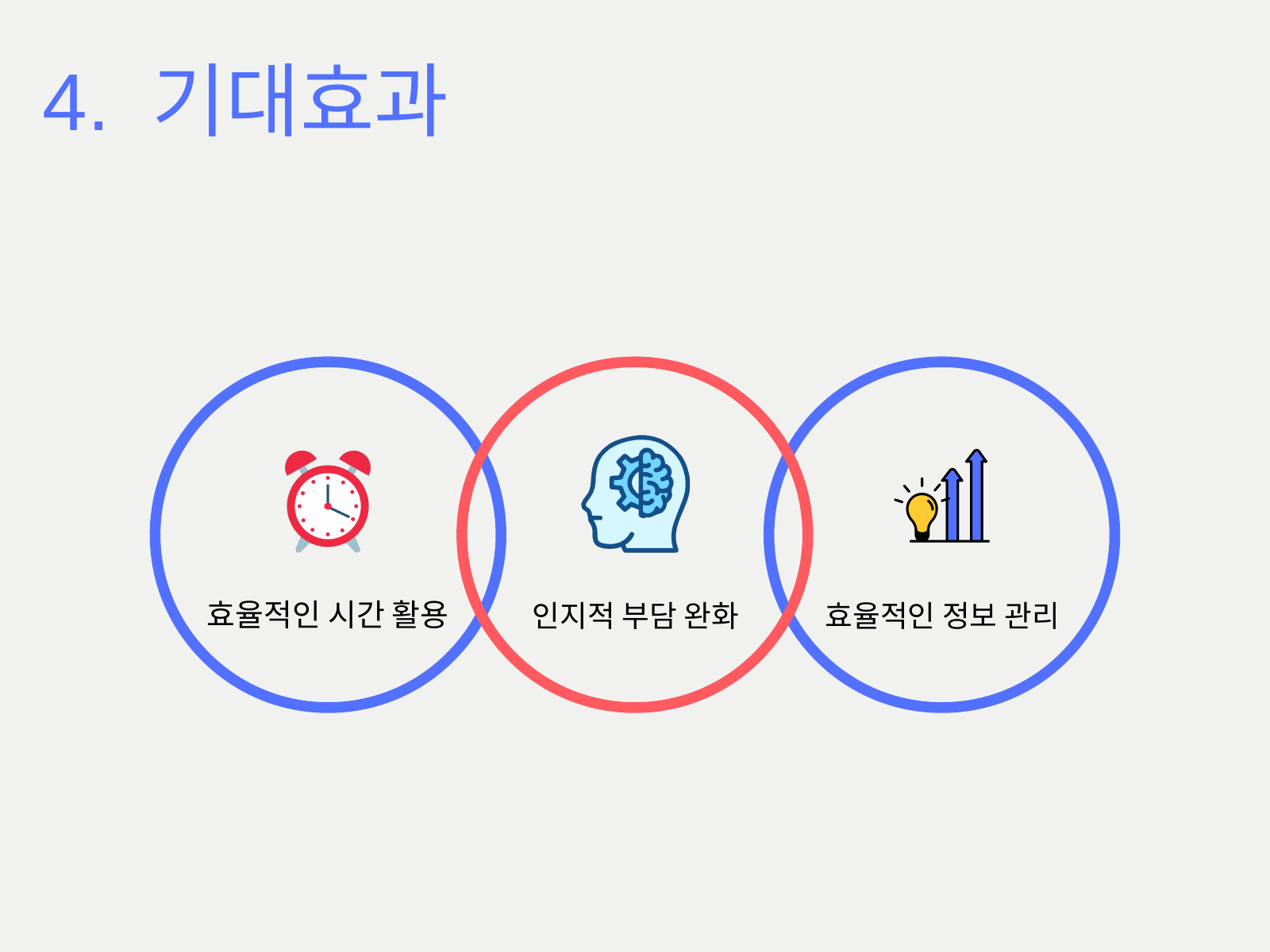

4. 기대효과

효율적인 시간 활용
인지적 부담 완화
효율적인 정보 관리